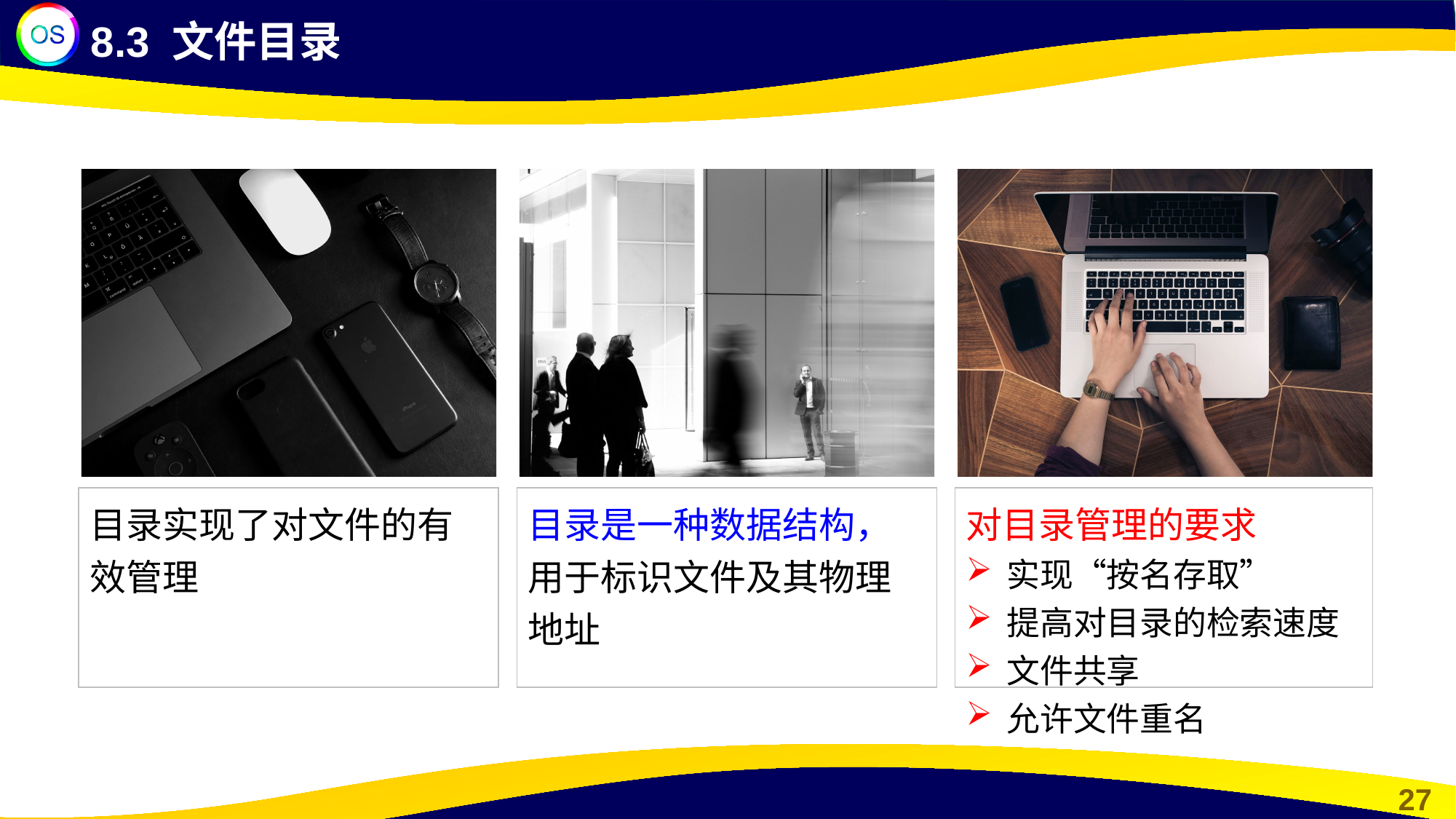

8.3 文件目录

目录实现了对文件的有效管理
目录是一种数据结构，用于标识文件及其物理地址
对目录管理的要求
实现“按名存取”
提高对目录的检索速度
文件共享
允许文件重名